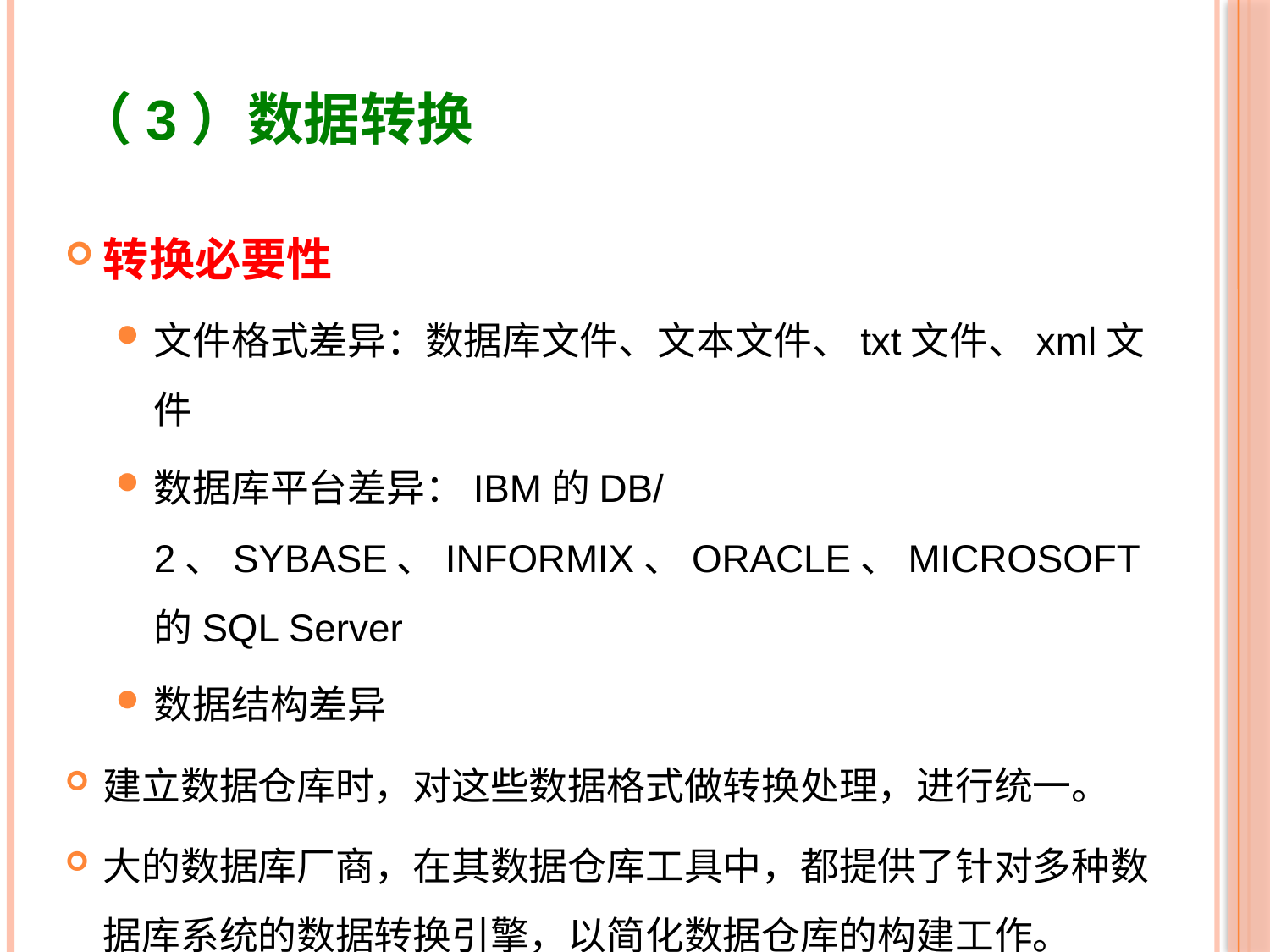

# （3）数据转换
转换必要性
文件格式差异：数据库文件、文本文件、txt文件、xml文件
数据库平台差异：IBM的DB/2、SYBASE、INFORMIX、ORACLE、MICROSOFT的SQL Server
数据结构差异
建立数据仓库时，对这些数据格式做转换处理，进行统一。
大的数据库厂商，在其数据仓库工具中，都提供了针对多种数据库系统的数据转换引擎，以简化数据仓库的构建工作。